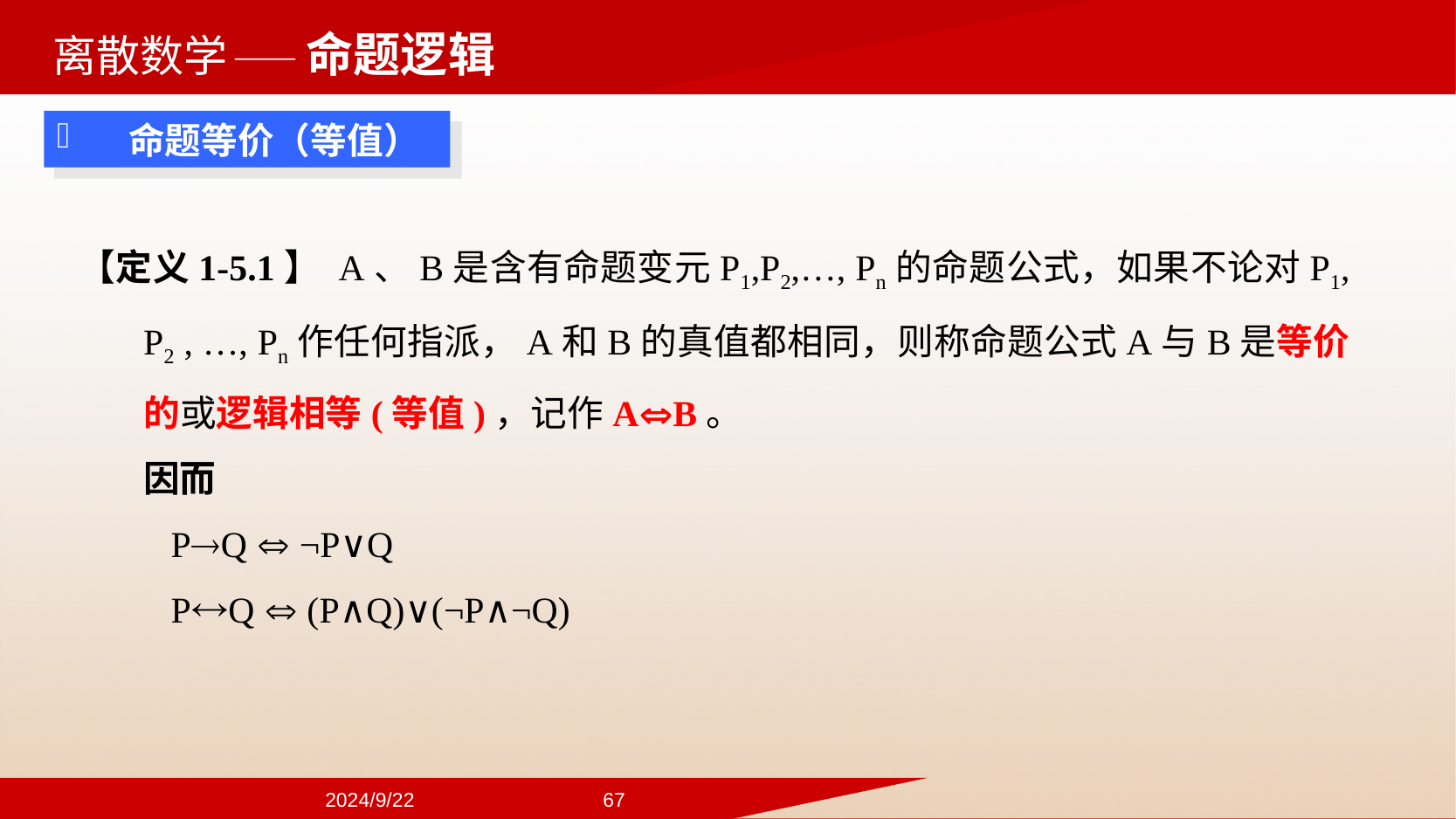

——命题逻辑
 命题等价（等值）
【定义1-5.1】 A、B是含有命题变元P1,P2,…, Pn的命题公式，如果不论对P1, P2 , …, Pn作任何指派，A和B的真值都相同，则称命题公式A与B是等价的或逻辑相等(等值)，记作A⇔B。
因而
   P→Q ⇔ ¬P∨Q
   P↔Q ⇔ (P∧Q)∨(¬P∧¬Q)

2024/9/22
67